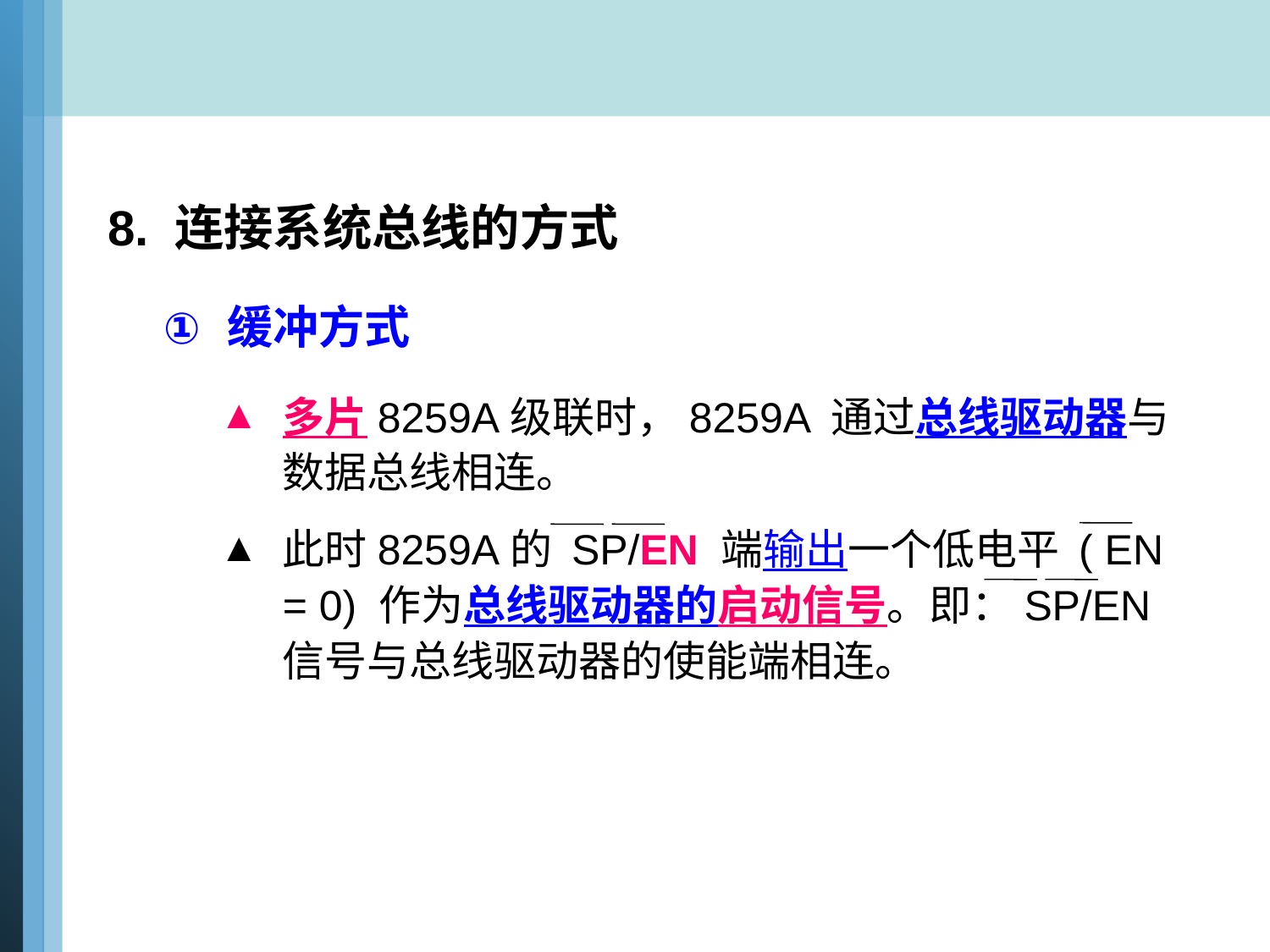

8. 连接系统总线的方式
缓冲方式
多片8259A级联时，8259A 通过总线驱动器与数据总线相连。
此时8259A的 SP/EN 端输出一个低电平 ( EN = 0) 作为总线驱动器的启动信号。即：SP/EN 信号与总线驱动器的使能端相连。

110